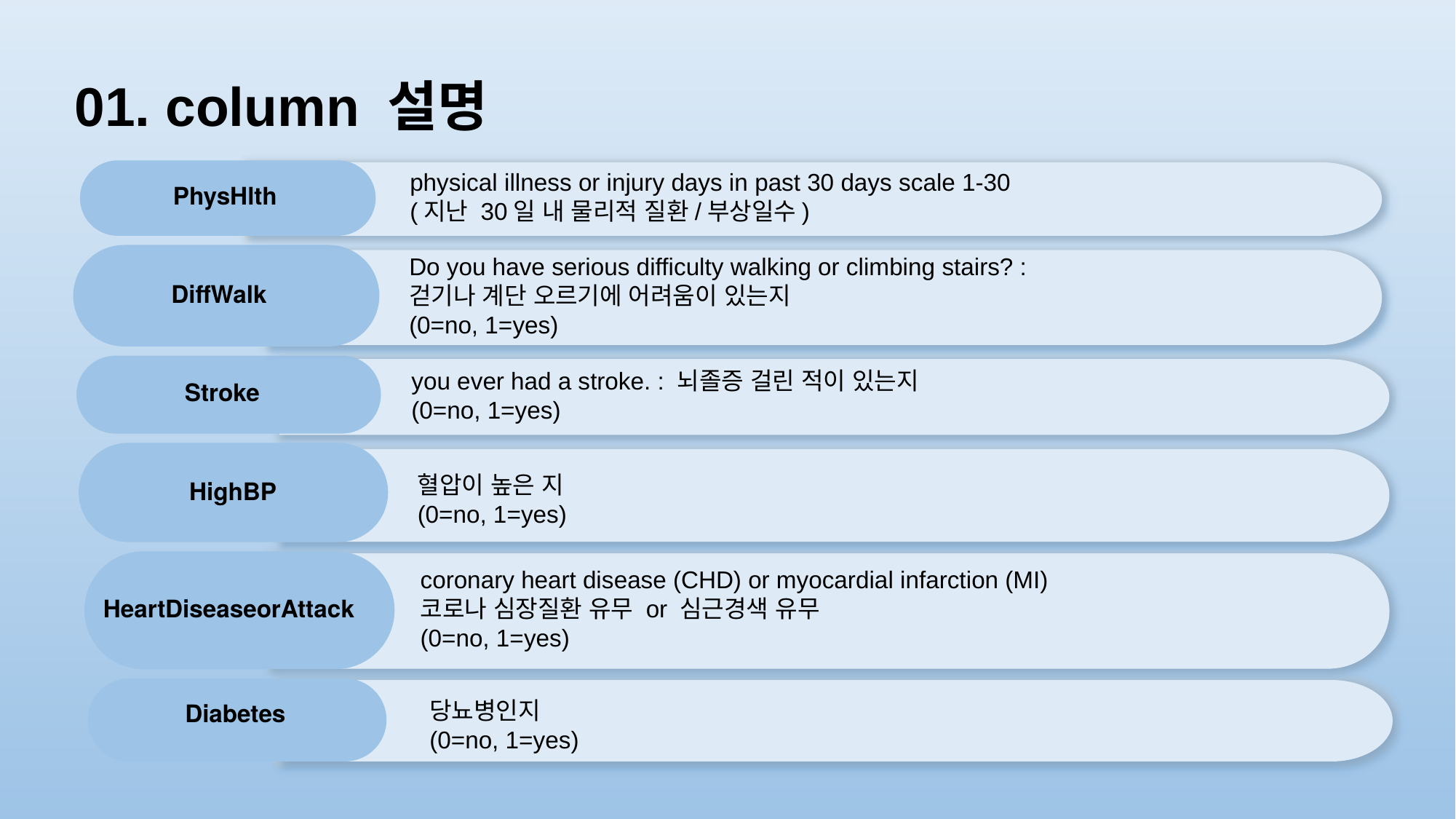

# 01. column 설명

PhysHlth
physical illness or injury days in past 30 days scale 1-30
(지난 30일 내 물리적 질환/부상일수)

DiffWalk
Do you have serious difficulty walking or climbing stairs? :
걷기나 계단 오르기에 어려움이 있는지
(0=no, 1=yes)

Stroke

you ever had a stroke. : 뇌졸증 걸린 적이 있는지
(0=no, 1=yes)

HighBP

혈압이 높은 지
(0=no, 1=yes)

HeartDiseaseorAttack

coronary heart disease (CHD) or myocardial infarction (MI)
코로나 심장질환 유무 or 심근경색 유무
(0=no, 1=yes)

Diabetes

당뇨병인지
(0=no, 1=yes)